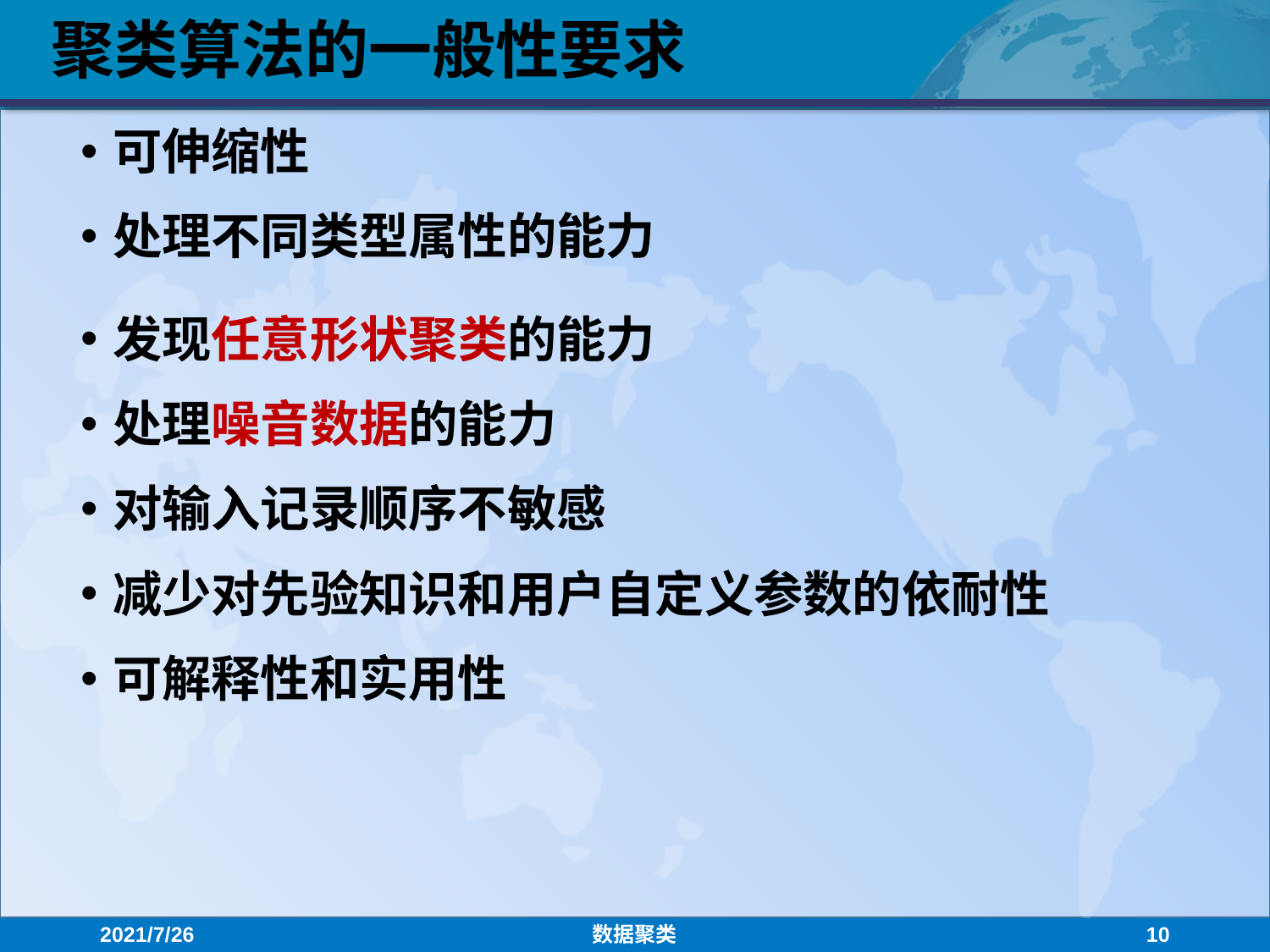

聚类算法的一般性要求
可伸缩性
处理不同类型属性的能力
发现任意形状聚类的能力
处理噪音数据的能力
对输入记录顺序不敏感
减少对先验知识和用户自定义参数的依耐性
可解释性和实用性

2021/7/26
数据聚类
10